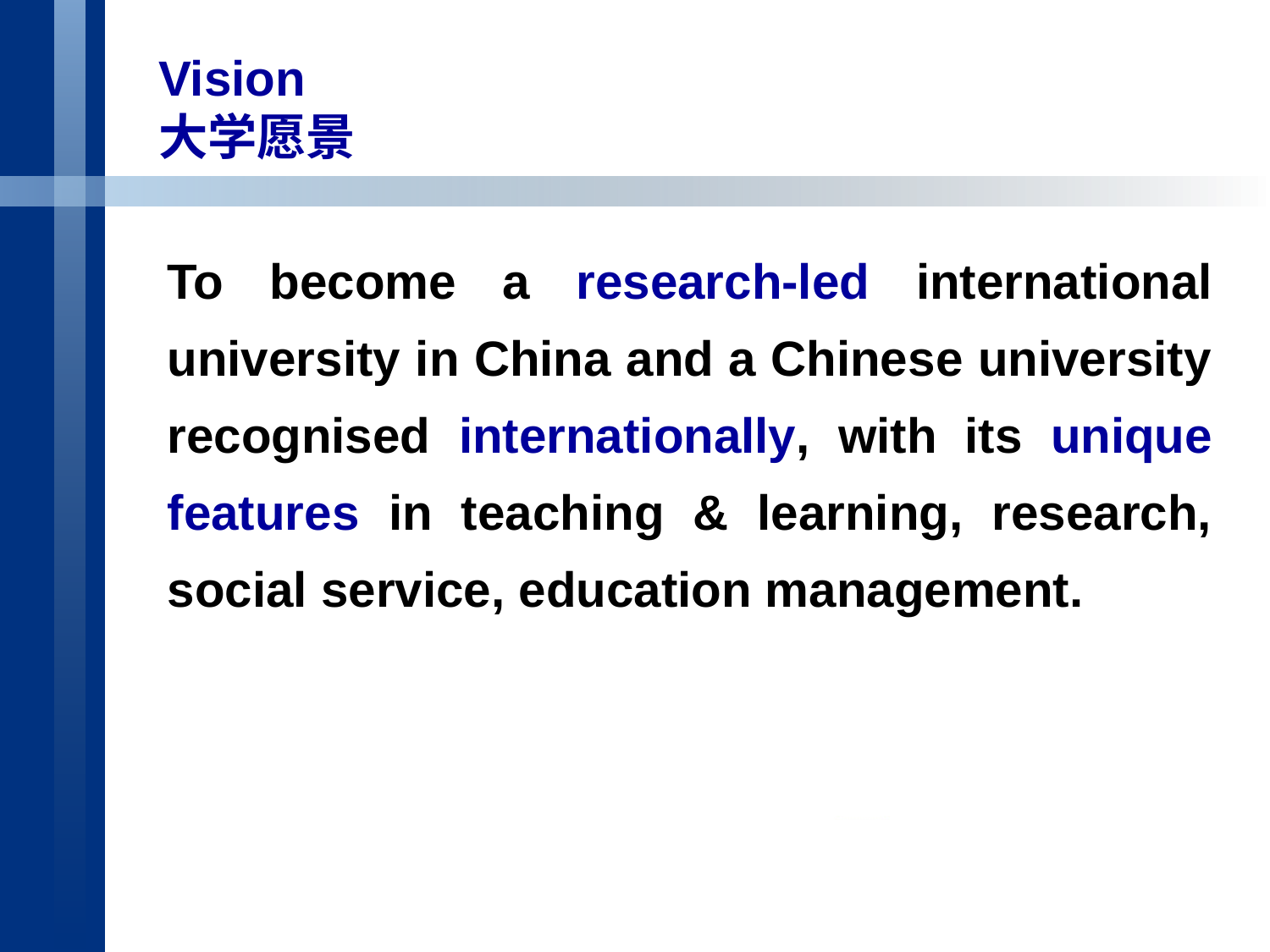

Vision
大学愿景

To become a research-led international university in China and a Chinese university recognised internationally, with its unique features in teaching & learning, research, social service, education management.